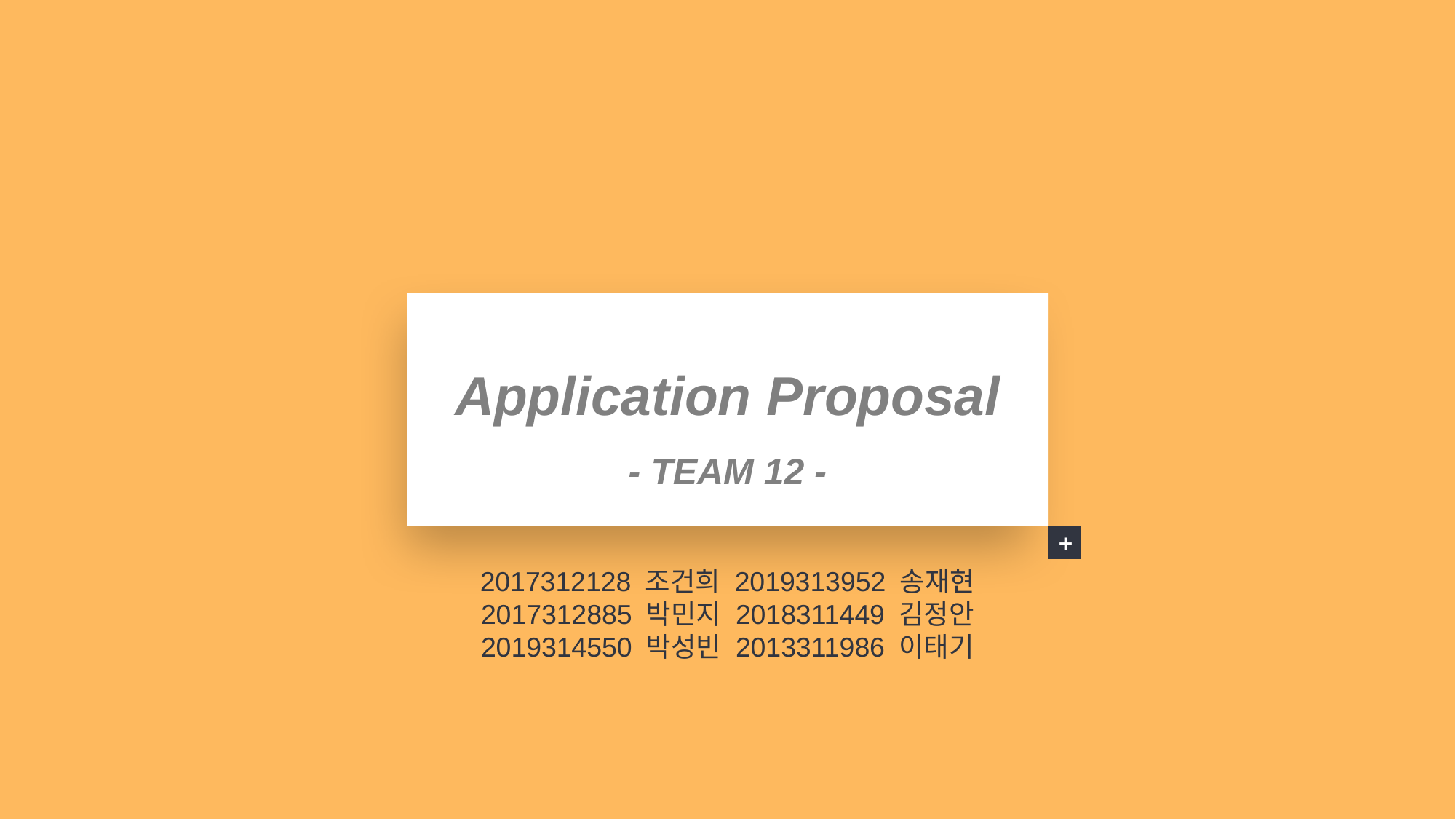

Application Proposal
- TEAM 12 -
+
2017312128 조건희 2019313952 송재현
2017312885 박민지 2018311449 김정안
2019314550 박성빈 2013311986 이태기